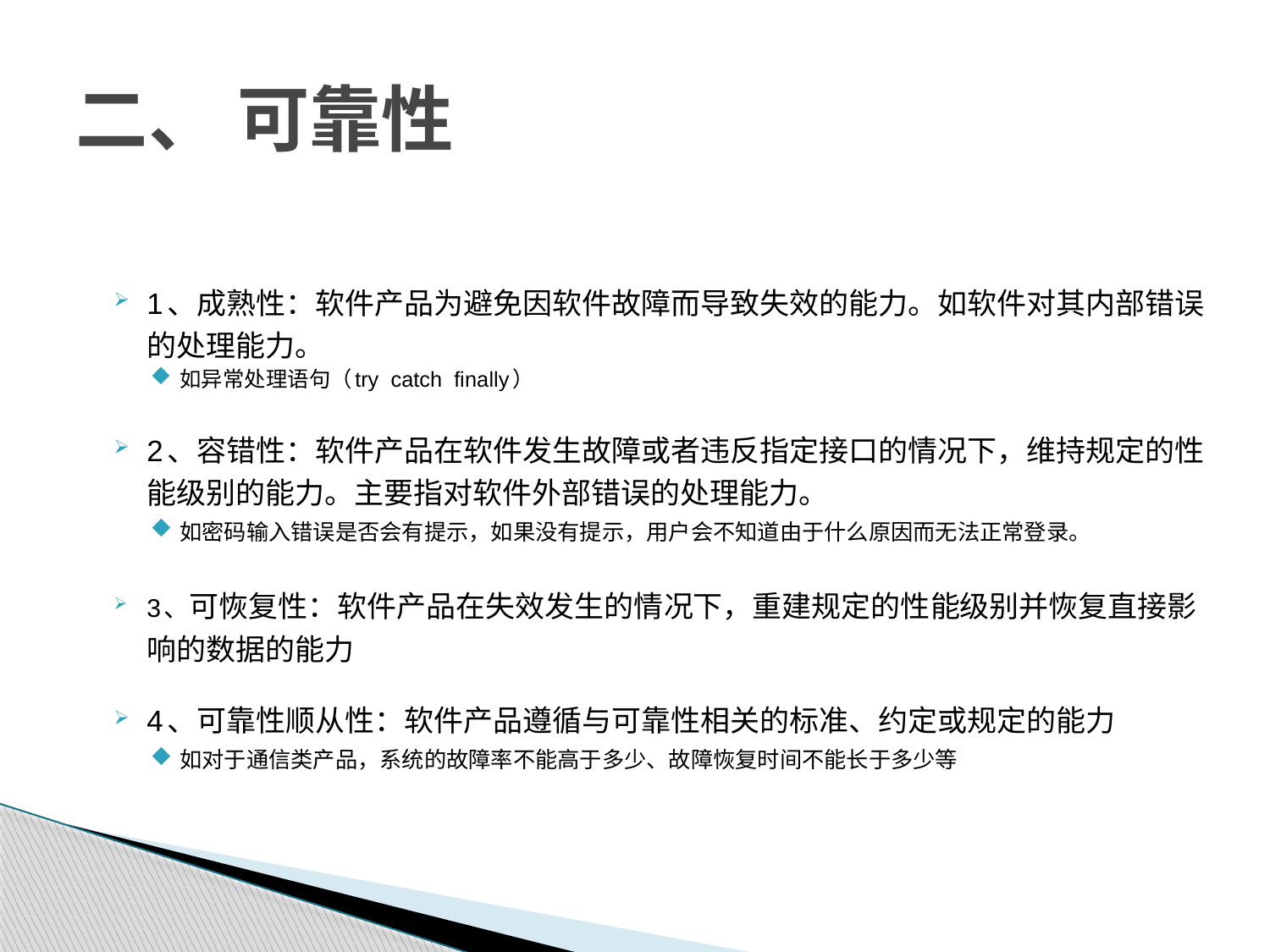

# 二、 可靠性
1、成熟性：软件产品为避免因软件故障而导致失效的能力。如软件对其内部错误的处理能力。
如异常处理语句（try  catch  finally）

2、容错性：软件产品在软件发生故障或者违反指定接口的情况下，维持规定的性能级别的能力。主要指对软件外部错误的处理能力。
如密码输入错误是否会有提示，如果没有提示，用户会不知道由于什么原因而无法正常登录。

3、可恢复性：软件产品在失效发生的情况下，重建规定的性能级别并恢复直接影响的数据的能力

4、可靠性顺从性：软件产品遵循与可靠性相关的标准、约定或规定的能力
如对于通信类产品，系统的故障率不能高于多少、故障恢复时间不能长于多少等